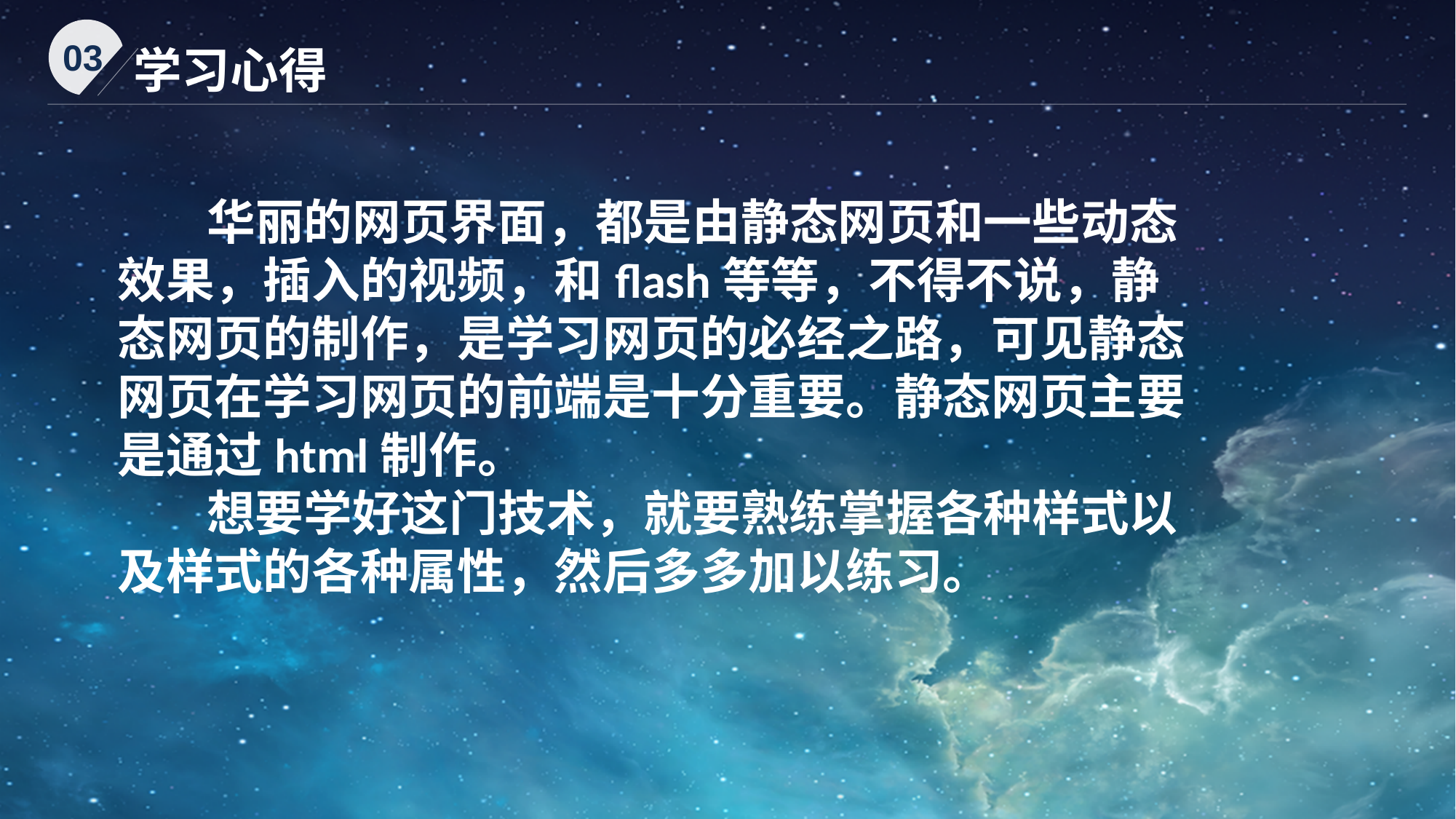

03
学习心得
           华丽的网页界面，都是由静态网页和一些动态效果，插入的视频，和flash等等，不得不说，静态网页的制作，是学习网页的必经之路，可见静态网页在学习网页的前端是十分重要。静态网页主要是通过html制作。
       想要学好这门技术，就要熟练掌握各种样式以及样式的各种属性，然后多多加以练习。